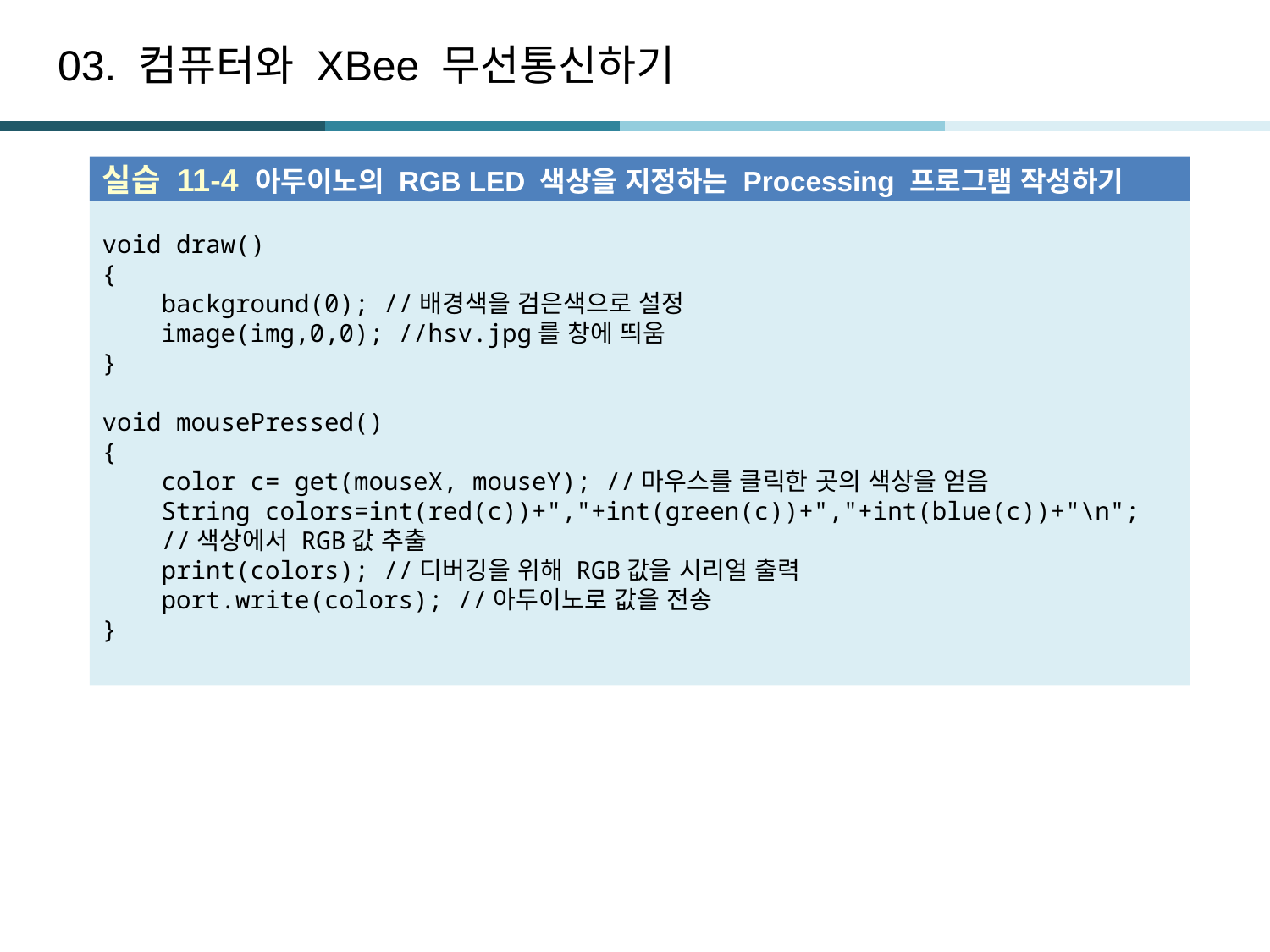

# 03. 컴퓨터와 XBee 무선통신하기
실습 11-4 아두이노의 RGB LED 색상을 지정하는 Processing 프로그램 작성하기
void draw()
{
    background(0); //배경색을 검은색으로 설정
    image(img,0,0); //hsv.jpg를 창에 띄움
}

void mousePressed()
{
    color c= get(mouseX, mouseY); //마우스를 클릭한 곳의 색상을 얻음
    String colors=int(red(c))+","+int(green(c))+","+int(blue(c))+"\n";
    //색상에서 RGB값 추출
    print(colors); //디버깅을 위해 RGB값을 시리얼 출력
    port.write(colors); //아두이노로 값을 전송
}